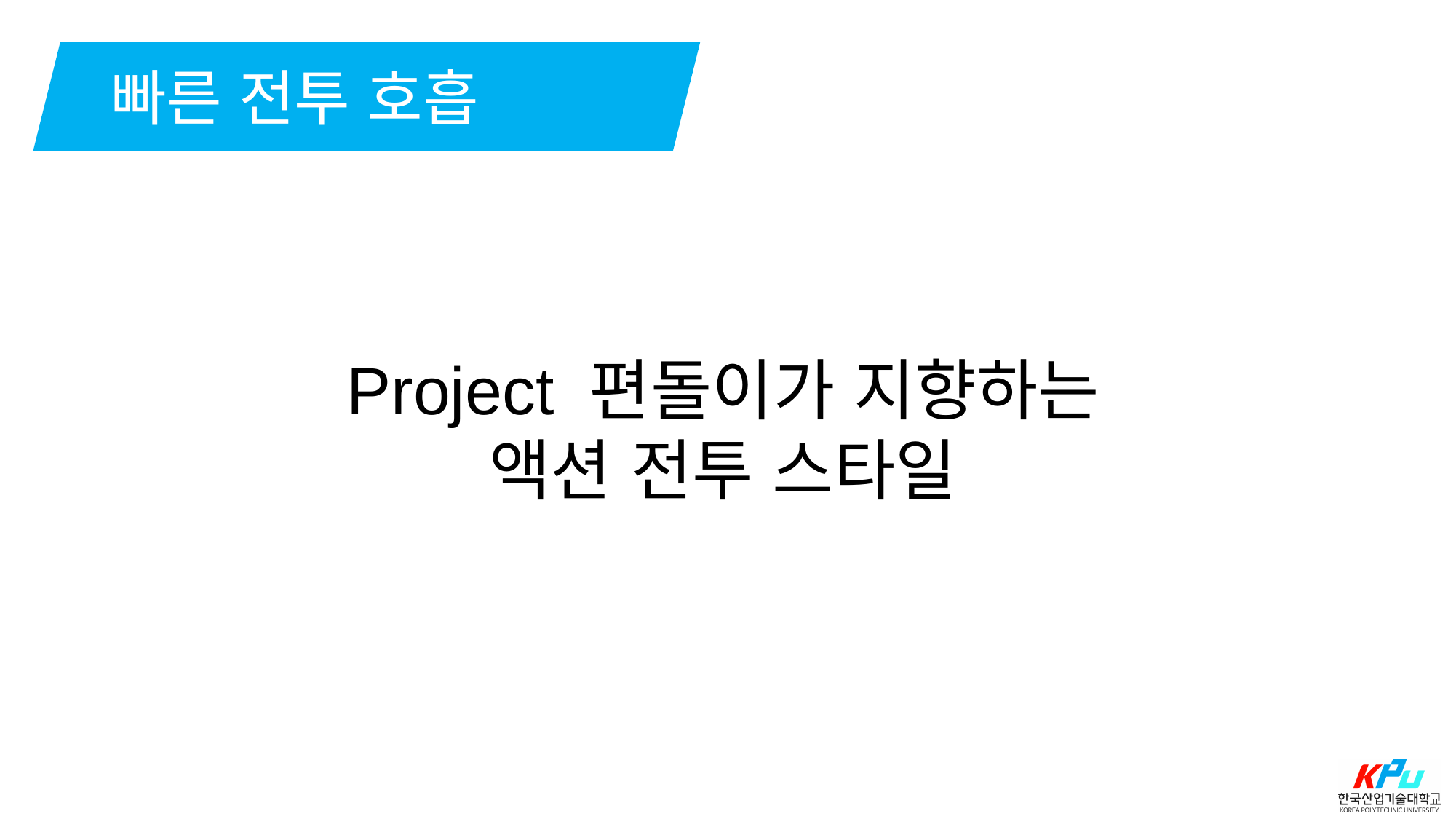

빠른 전투 호흡
Project 편돌이가 지향하는
액션 전투 스타일